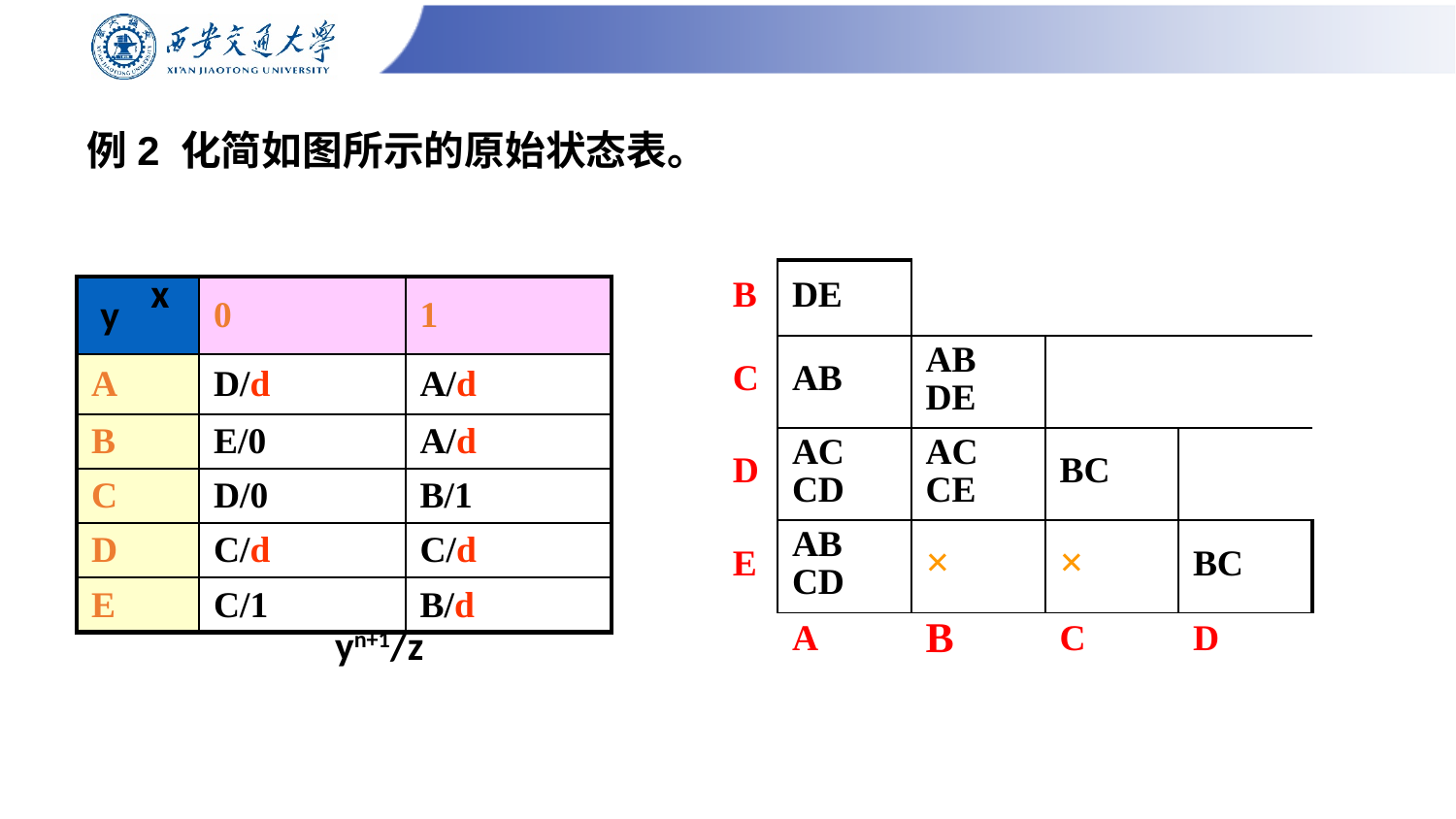

# 例2 化简如图所示的原始状态表。
x
y
| B | DE |  |  |  |
| --- | --- | --- | --- | --- |
| C | AB | AB DE |  |  |
| D | AC CD | AC CE | BC |  |
| E | AB CD | × | × | BC |
|  | A | B | C | D |
|  | 0 | 1 |
| --- | --- | --- |
| A | D/d | A/d |
| B | E/0 | A/d |
| C | D/0 | B/1 |
| D | C/d | C/d |
| E | C/1 | B/d |
yn+1/z